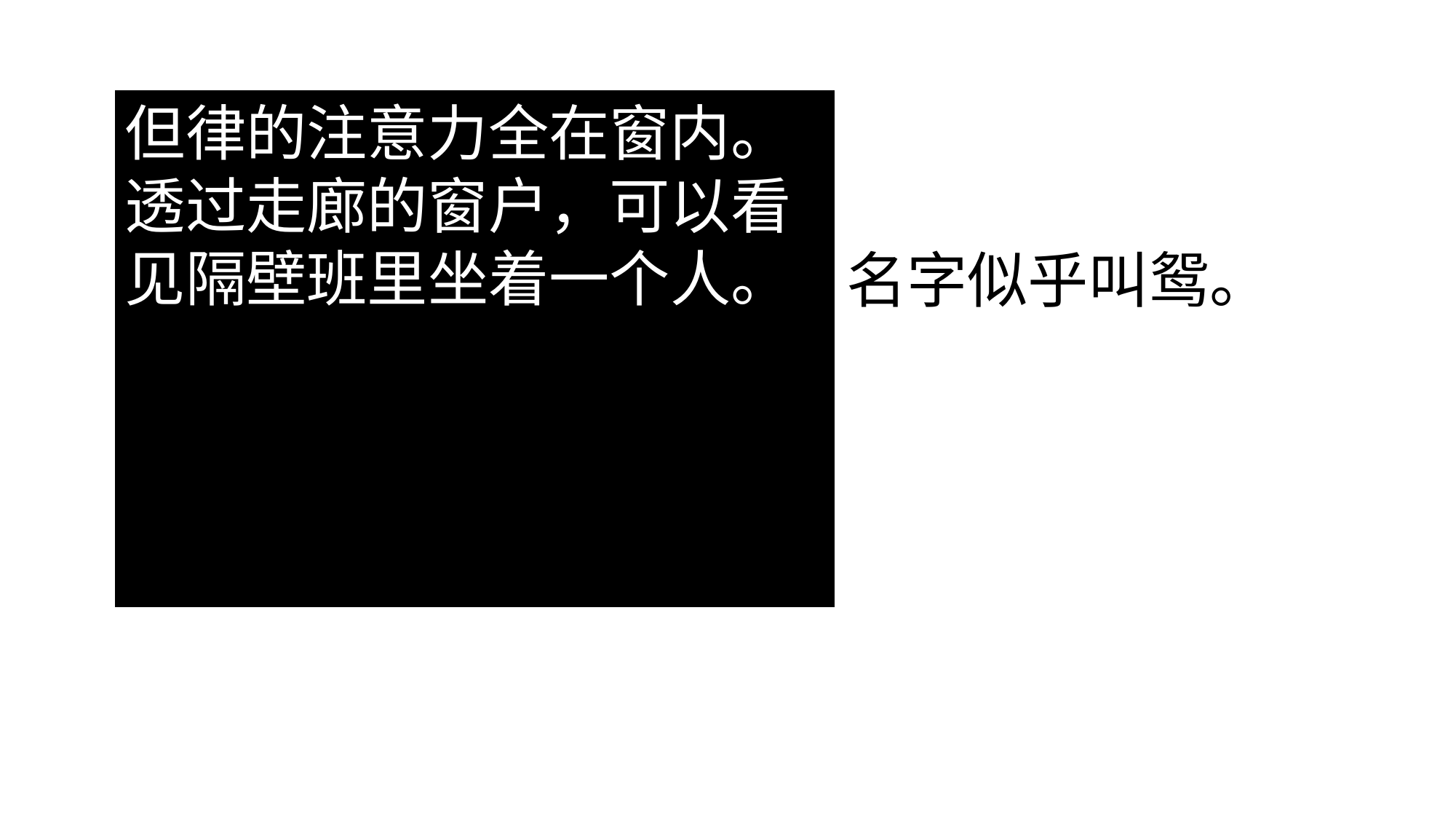

但律的注意力全在窗内。
透过走廊的窗户，可以看见隔壁班里坐着一个人。
名字似乎叫鸳。